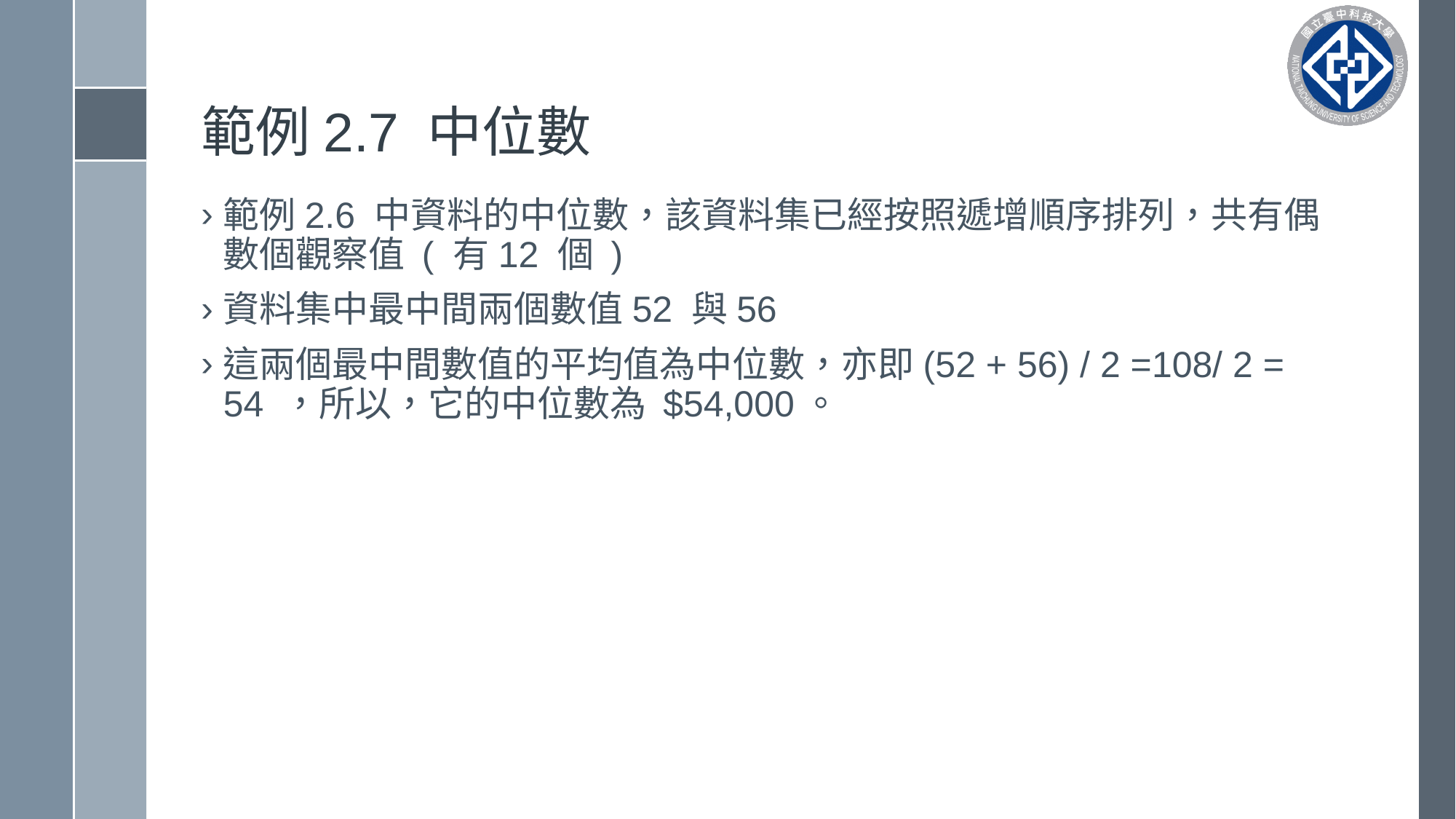

# 範例2.7 中位數
範例2.6 中資料的中位數，該資料集已經按照遞增順序排列，共有偶數個觀察值 ( 有12 個 )
資料集中最中間兩個數值52 與56
這兩個最中間數值的平均值為中位數，亦即(52 + 56) / 2 =108/ 2 = 54 ，所以，它的中位數為 $54,000。